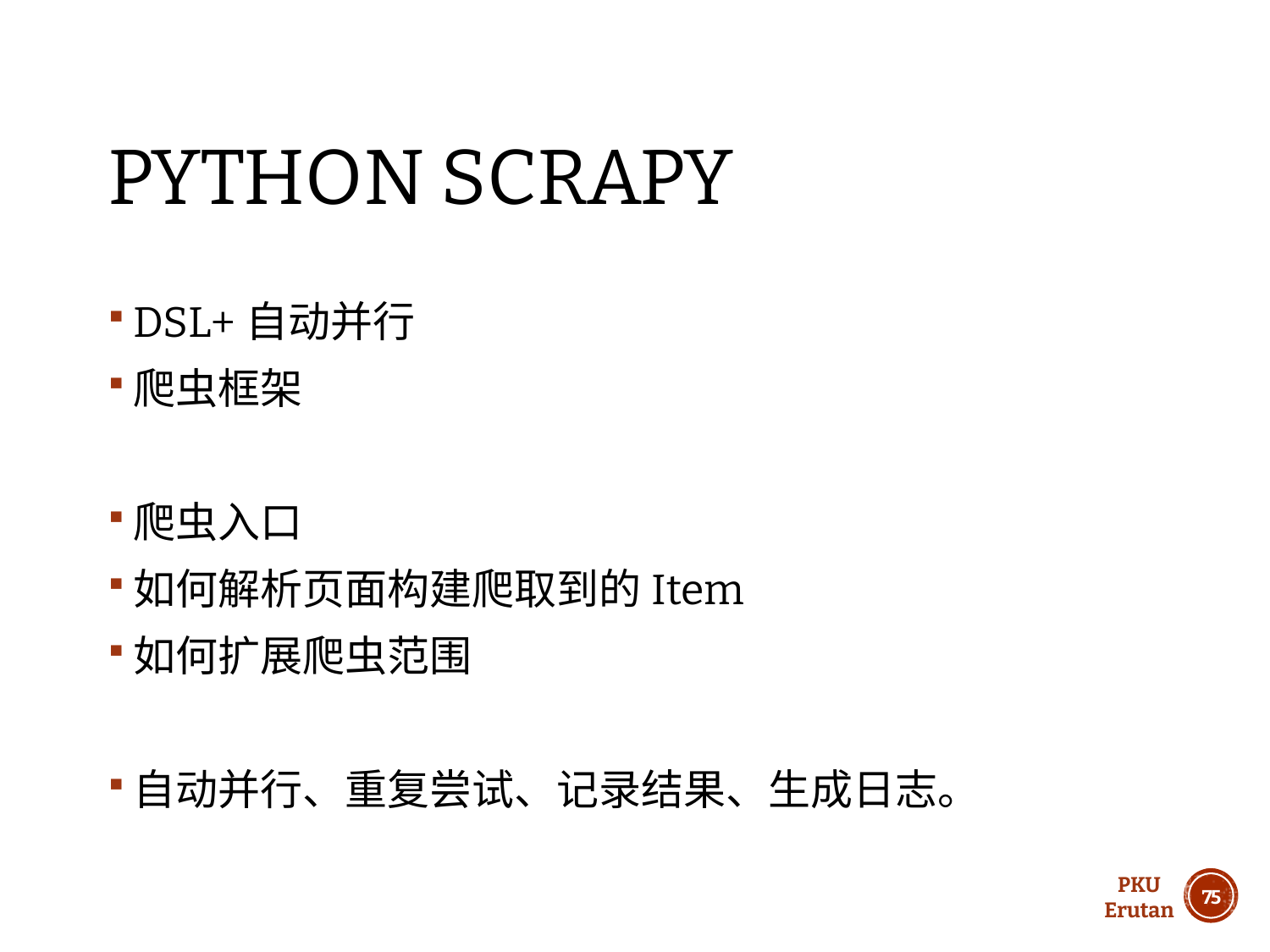

# Python ScrApy
DSL+自动并行
爬虫框架

爬虫入口
如何解析页面构建爬取到的Item
如何扩展爬虫范围

自动并行、重复尝试、记录结果、生成日志。
PKU
Erutan
75